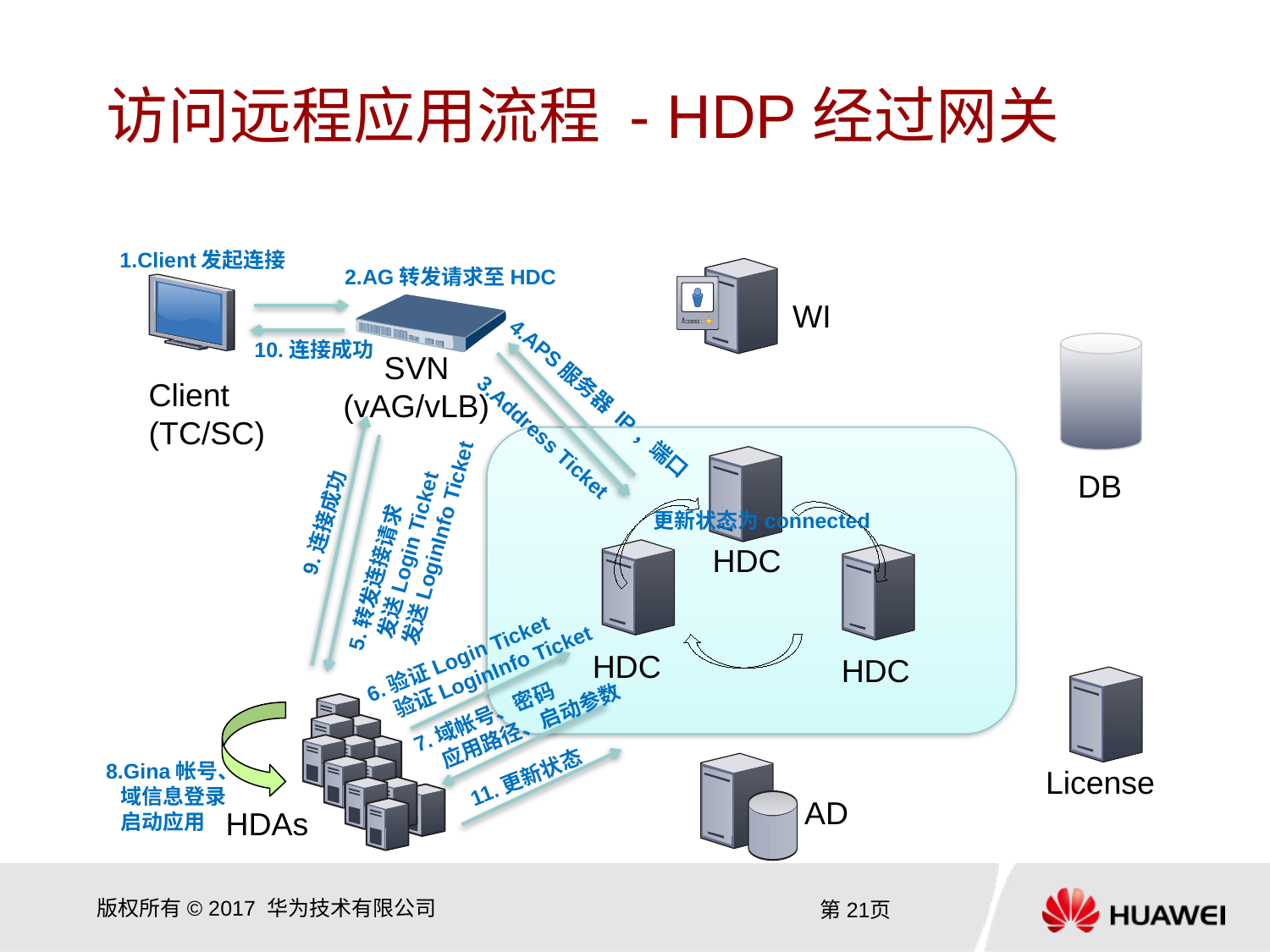

# 访问远程应用流程 - HDP经过网关
1.Client发起连接
2.AG转发请求至HDC

WI

10.连接成功

SVN
(vAG/vLB)
Client
(TC/SC)
4.APS服务器 IP，端口
3.Address Ticket

DB
5.转发连接请求
   发送Login Ticket
   发送LoginInfo Ticket
更新状态为connected
9.连接成功

HDC

6.验证Login Ticket
   验证LoginInfo Ticket

HDC
HDC

7.域帐号、密码
   应用路径、启动参数

8.Gina帐号、
  域信息登录
  启动应用

License
11.更新状态

AD
HDAs